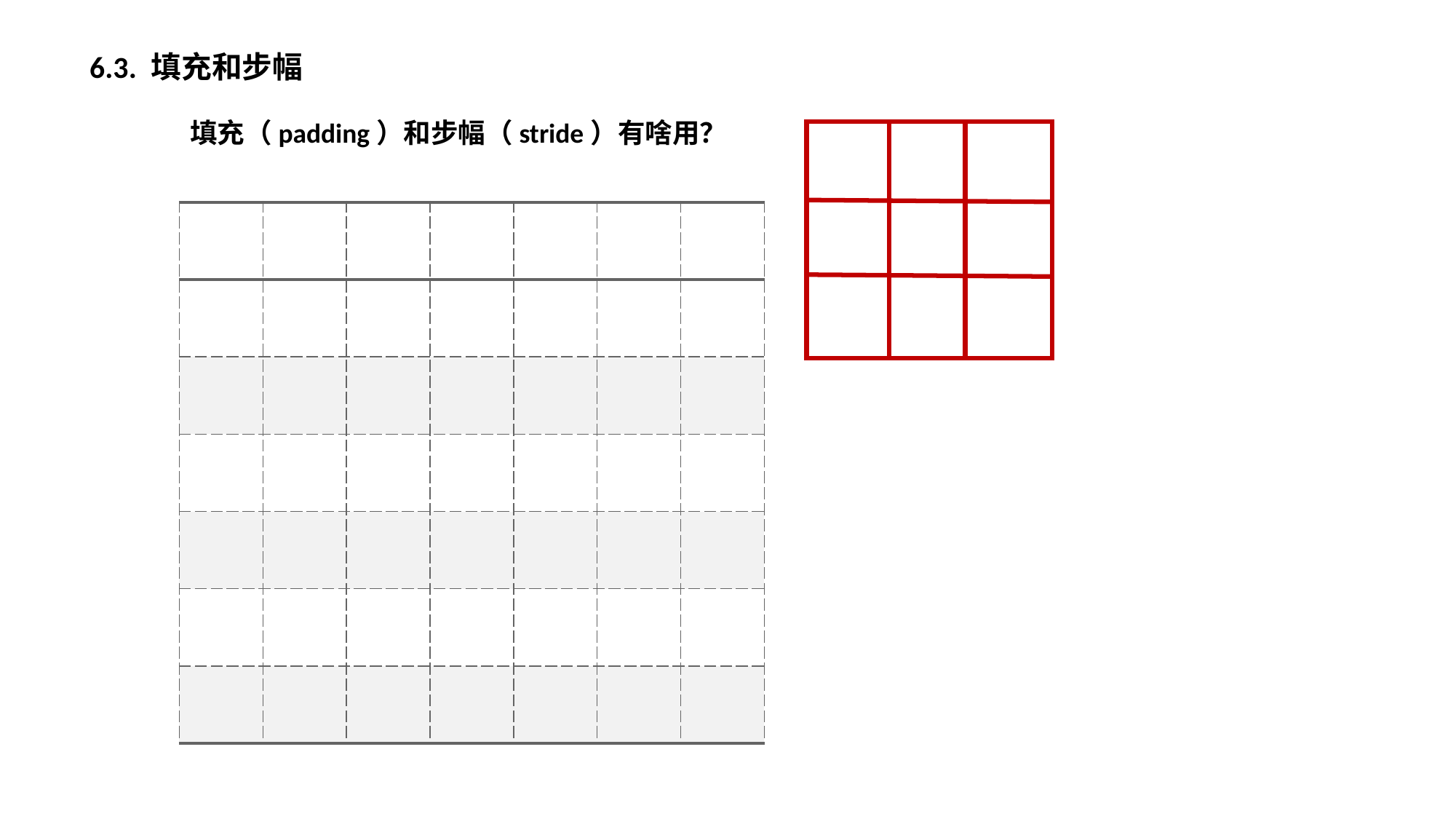

6.3. 填充和步幅
填充（padding）和步幅（stride）有啥用？

|  |  |  |  |  |  |  |
| --- | --- | --- | --- | --- | --- | --- |
|  |  |  |  |  |  |  |
|  |  |  |  |  |  |  |
|  |  |  |  |  |  |  |
|  |  |  |  |  |  |  |
|  |  |  |  |  |  |  |
|  |  |  |  |  |  |  |